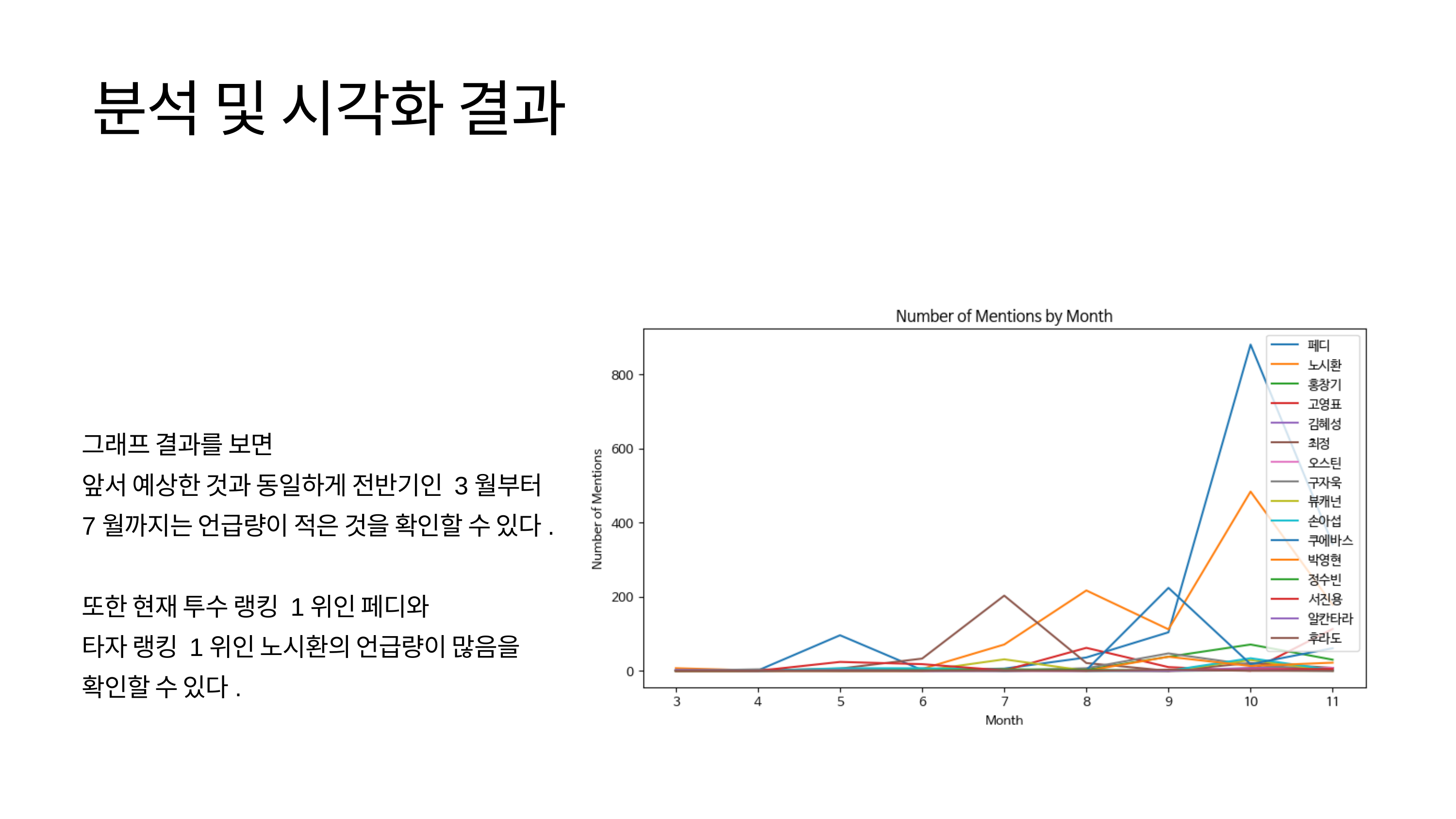

분석 및 시각화 결과

그래프 결과를 보면
앞서 예상한 것과 동일하게 전반기인 3월부터 7월까지는 언급량이 적은 것을 확인할 수 있다.

또한 현재 투수 랭킹 1위인 페디와
타자 랭킹 1위인 노시환의 언급량이 많음을 확인할 수 있다.